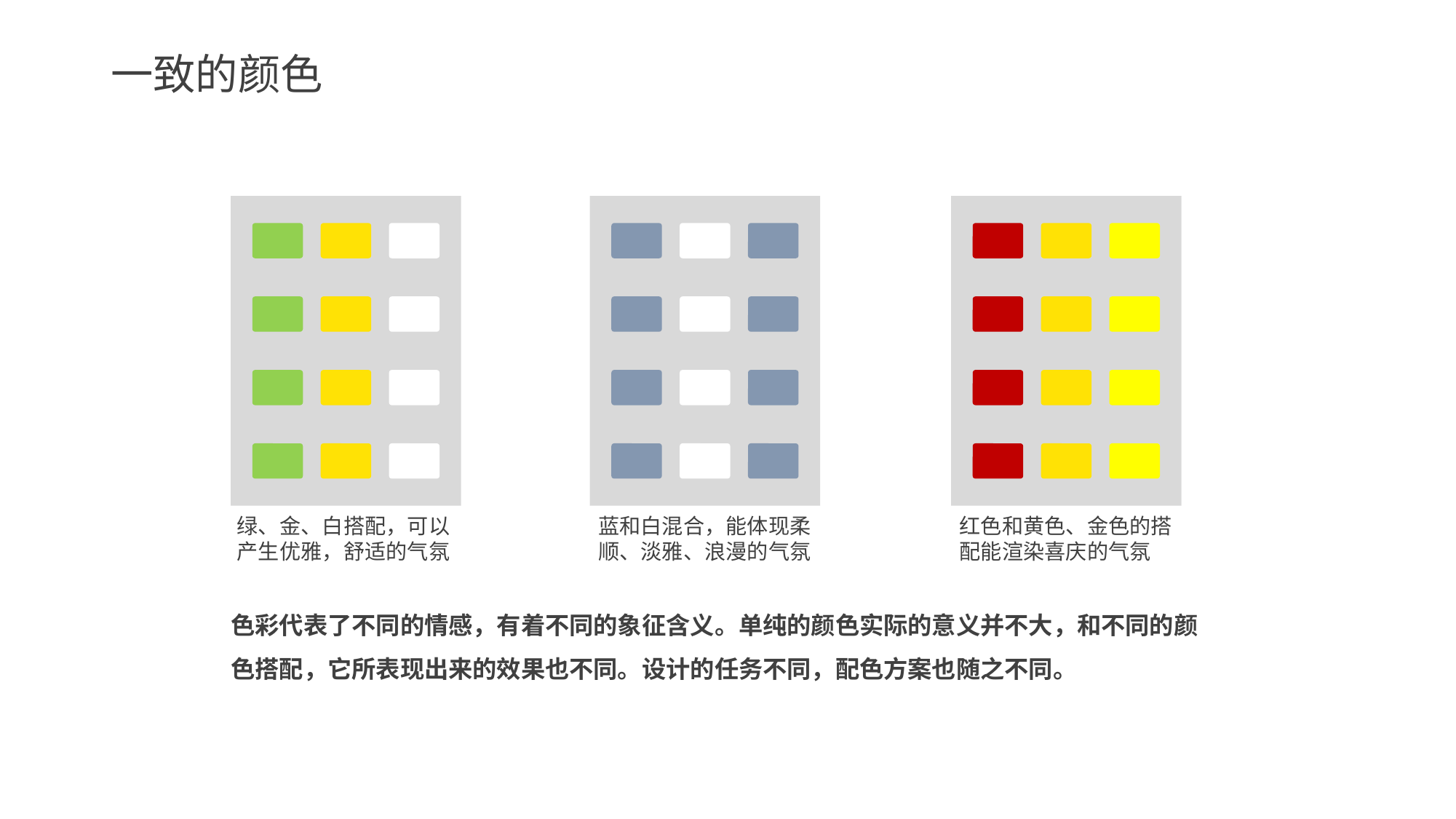

# 一致的颜色

绿、金、白搭配，可以产生优雅，舒适的气氛

蓝和白混合，能体现柔顺、淡雅、浪漫的气氛

红色和黄色、金色的搭配能渲染喜庆的气氛
色彩代表了不同的情感，有着不同的象征含义。单纯的颜色实际的意义并不大，和不同的颜色搭配，它所表现出来的效果也不同。设计的任务不同，配色方案也随之不同。